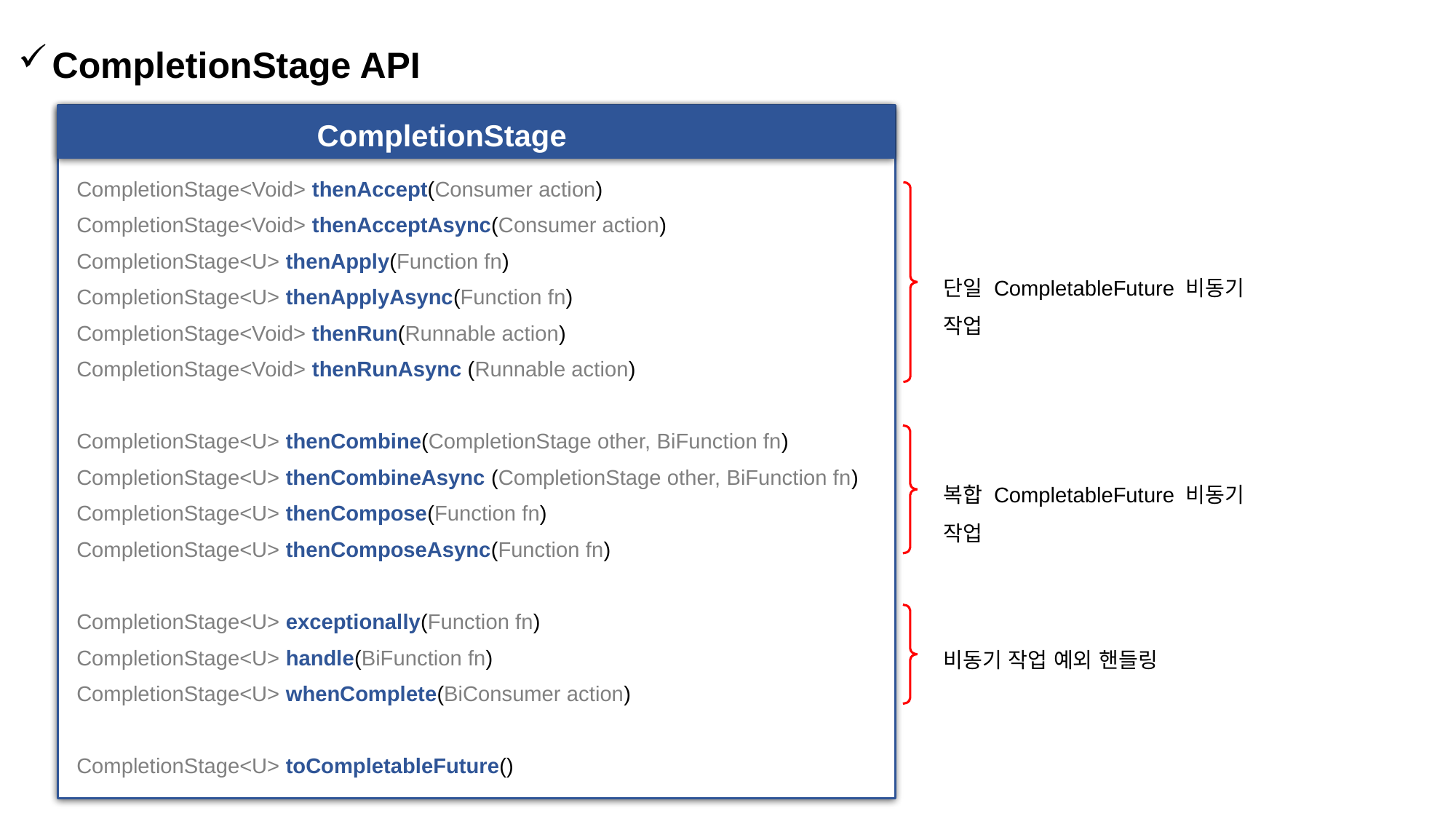

CompletionStage API

CompletionStage
CompletionStage<Void> thenAccept(Consumer action)
CompletionStage<Void> thenAcceptAsync(Consumer action)
CompletionStage<U> thenApply(Function fn)
CompletionStage<U> thenApplyAsync(Function fn)
CompletionStage<Void> thenRun(Runnable action)
CompletionStage<Void> thenRunAsync (Runnable action)

CompletionStage<U> thenCombine(CompletionStage other, BiFunction fn)
CompletionStage<U> thenCombineAsync (CompletionStage other, BiFunction fn)
CompletionStage<U> thenCompose(Function fn)
CompletionStage<U> thenComposeAsync(Function fn)

CompletionStage<U> exceptionally(Function fn)
CompletionStage<U> handle(BiFunction fn)
CompletionStage<U> whenComplete(BiConsumer action)

CompletionStage<U> toCompletableFuture()

단일 CompletableFuture 비동기 작업

복합 CompletableFuture 비동기 작업

비동기 작업 예외 핸들링